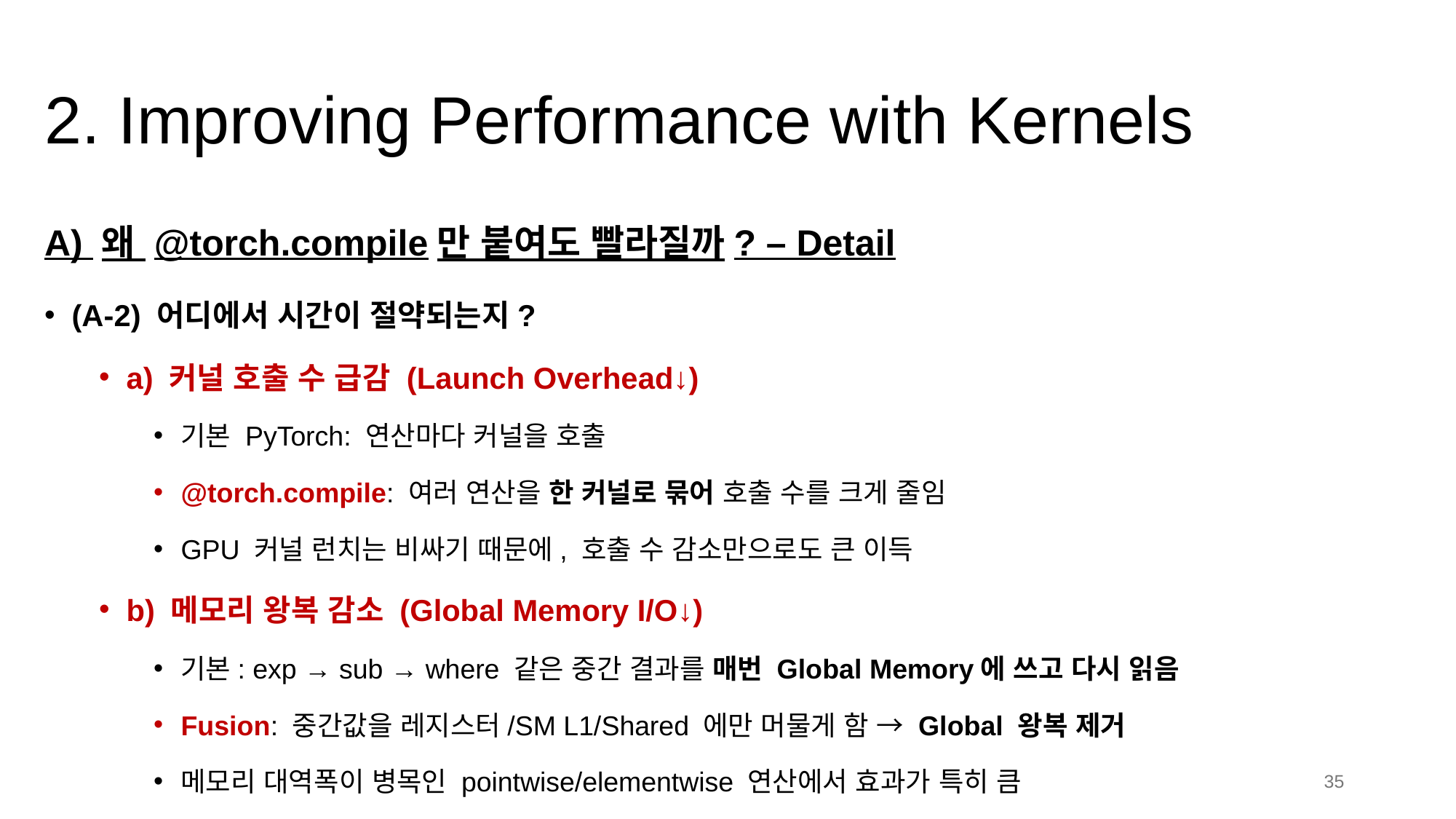

# 2. Improving Performance with Kernels
A) 왜 @torch.compile만 붙여도 빨라질까? – Detail
(A-2) 어디에서 시간이 절약되는지?
a) 커널 호출 수 급감 (Launch Overhead↓)
기본 PyTorch: 연산마다 커널을 호출
@torch.compile: 여러 연산을 한 커널로 묶어 호출 수를 크게 줄임
GPU 커널 런치는 비싸기 때문에, 호출 수 감소만으로도 큰 이득
b) 메모리 왕복 감소 (Global Memory I/O↓)
기본: exp → sub → where 같은 중간 결과를 매번 Global Memory에 쓰고 다시 읽음
Fusion: 중간값을 레지스터/SM L1/Shared 에만 머물게 함 → Global 왕복 제거
메모리 대역폭이 병목인 pointwise/elementwise 연산에서 효과가 특히 큼
35